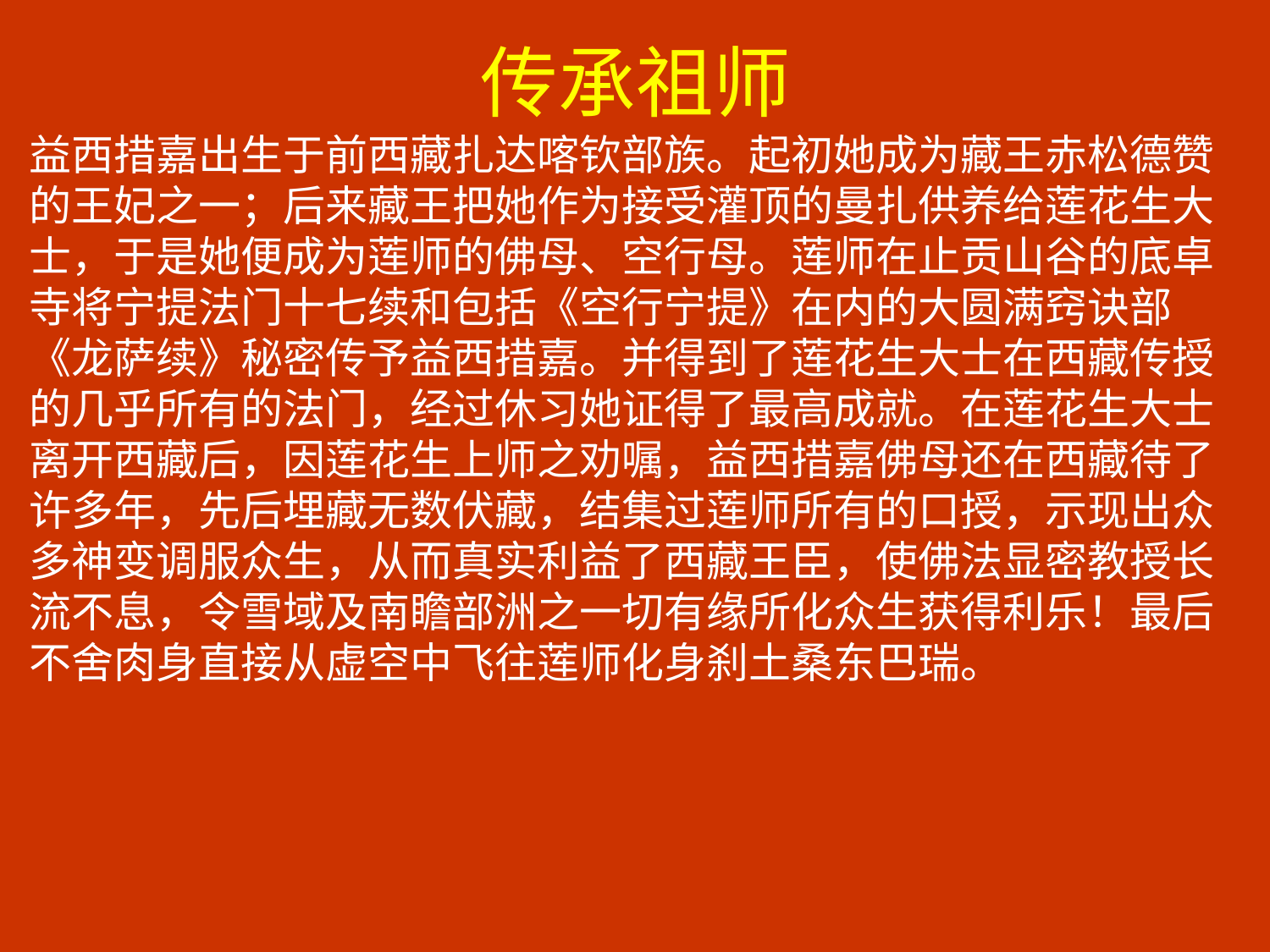

# 传承祖师
益西措嘉出生于前西藏扎达喀钦部族。起初她成为藏王赤松德赞的王妃之一；后来藏王把她作为接受灌顶的曼扎供养给莲花生大士，于是她便成为莲师的佛母、空行母。莲师在止贡山谷的底卓寺将宁提法门十七续和包括《空行宁提》在内的大圆满窍诀部《龙萨续》秘密传予益西措嘉。并得到了莲花生大士在西藏传授的几乎所有的法门，经过休习她证得了最高成就。在莲花生大士离开西藏后，因莲花生上师之劝嘱，益西措嘉佛母还在西藏待了许多年，先后埋藏无数伏藏，结集过莲师所有的口授，示现出众多神变调服众生，从而真实利益了西藏王臣，使佛法显密教授长流不息，令雪域及南瞻部洲之一切有缘所化众生获得利乐！最后不舍肉身直接从虚空中飞往莲师化身刹土桑东巴瑞。